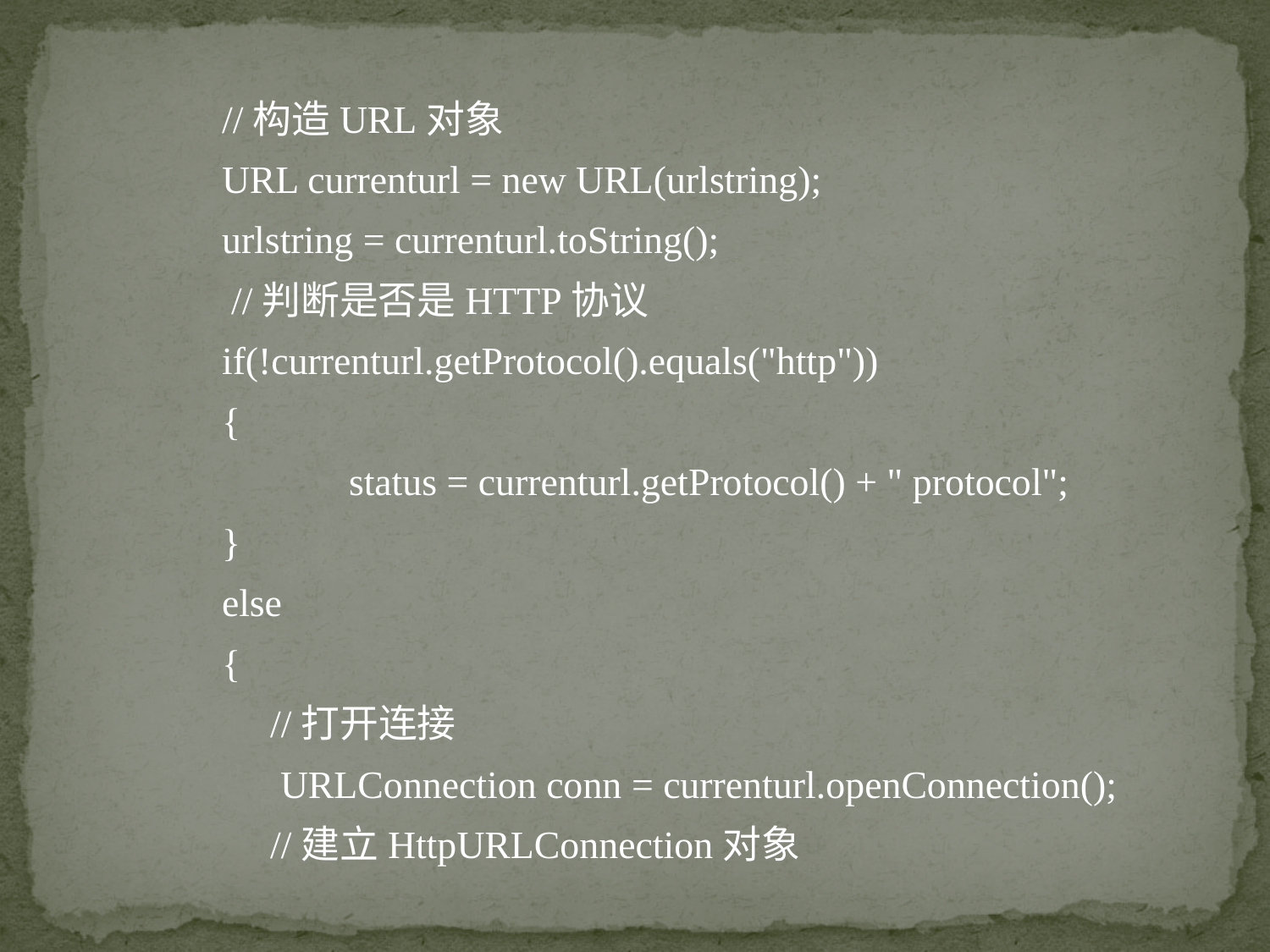

//构造URL对象
	URL currenturl = new URL(urlstring);
	urlstring = currenturl.toString();
              //判断是否是HTTP协议
	if(!currenturl.getProtocol().equals("http"))
	{
		status = currenturl.getProtocol() + " protocol";
	}
	else
	{
                  //打开连接
	      URLConnection conn = currenturl.openConnection();
                  //建立HttpURLConnection对象